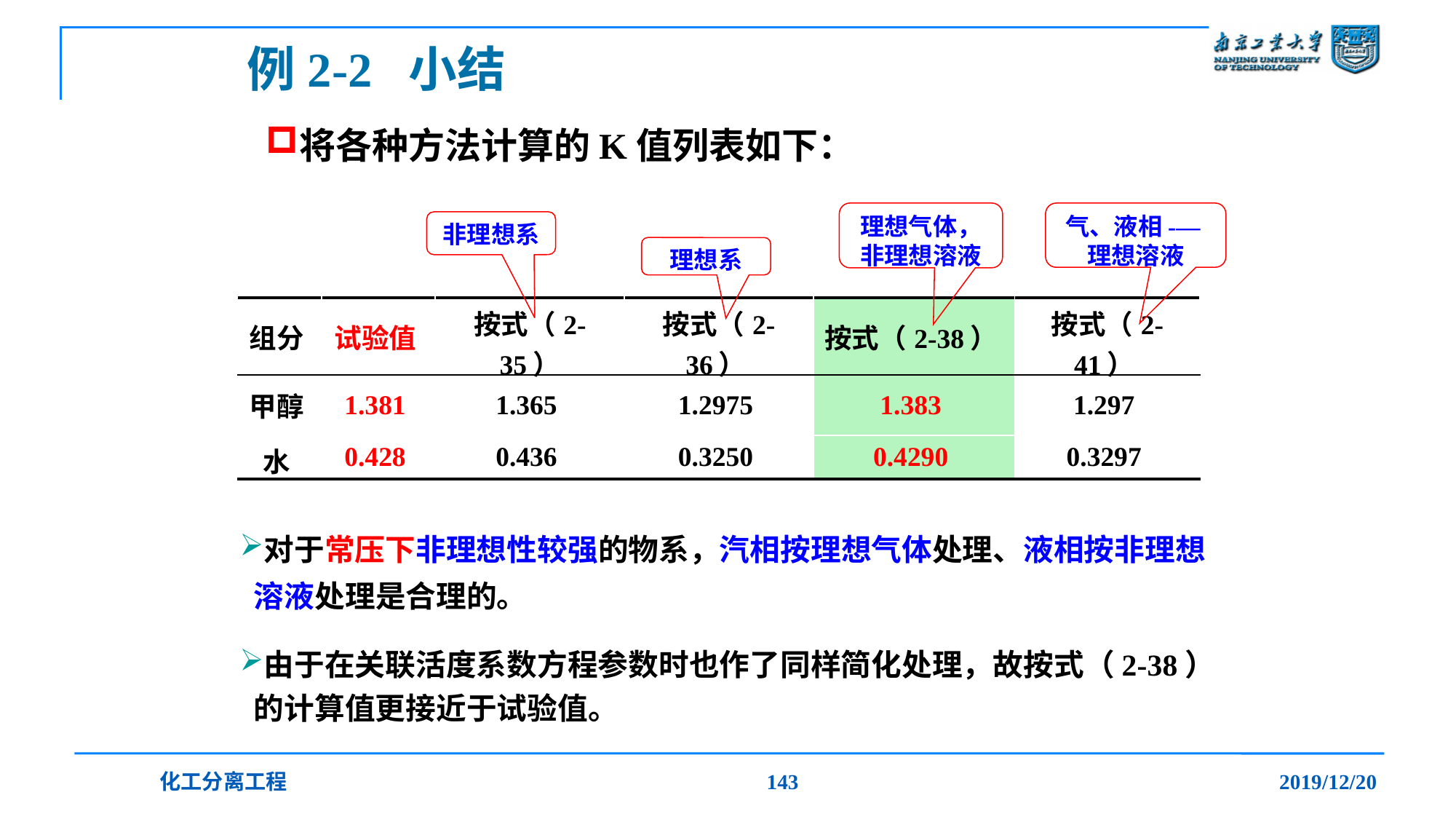

# 例2-2  小结
将各种方法计算的K值列表如下：
气、液相-—理想溶液
理想气体，非理想溶液
非理想系
理想系
| 组分 | 试验值 | 按式（2-35） | 按式（2-36） | 按式（2-38） | 按式（2-41） |
| --- | --- | --- | --- | --- | --- |
| 甲醇 | 1.381 | 1.365 | 1.2975 | 1.383 | 1.297 |
| 水 | 0.428 | 0.436 | 0.3250 | 0.4290 | 0.3297 |

对于常压下非理想性较强的物系，汽相按理想气体处理、液相按非理想
 溶液处理是合理的。
由于在关联活度系数方程参数时也作了同样简化处理，故按式（2-38）
 的计算值更接近于试验值。
化工分离工程
143
2019/12/20